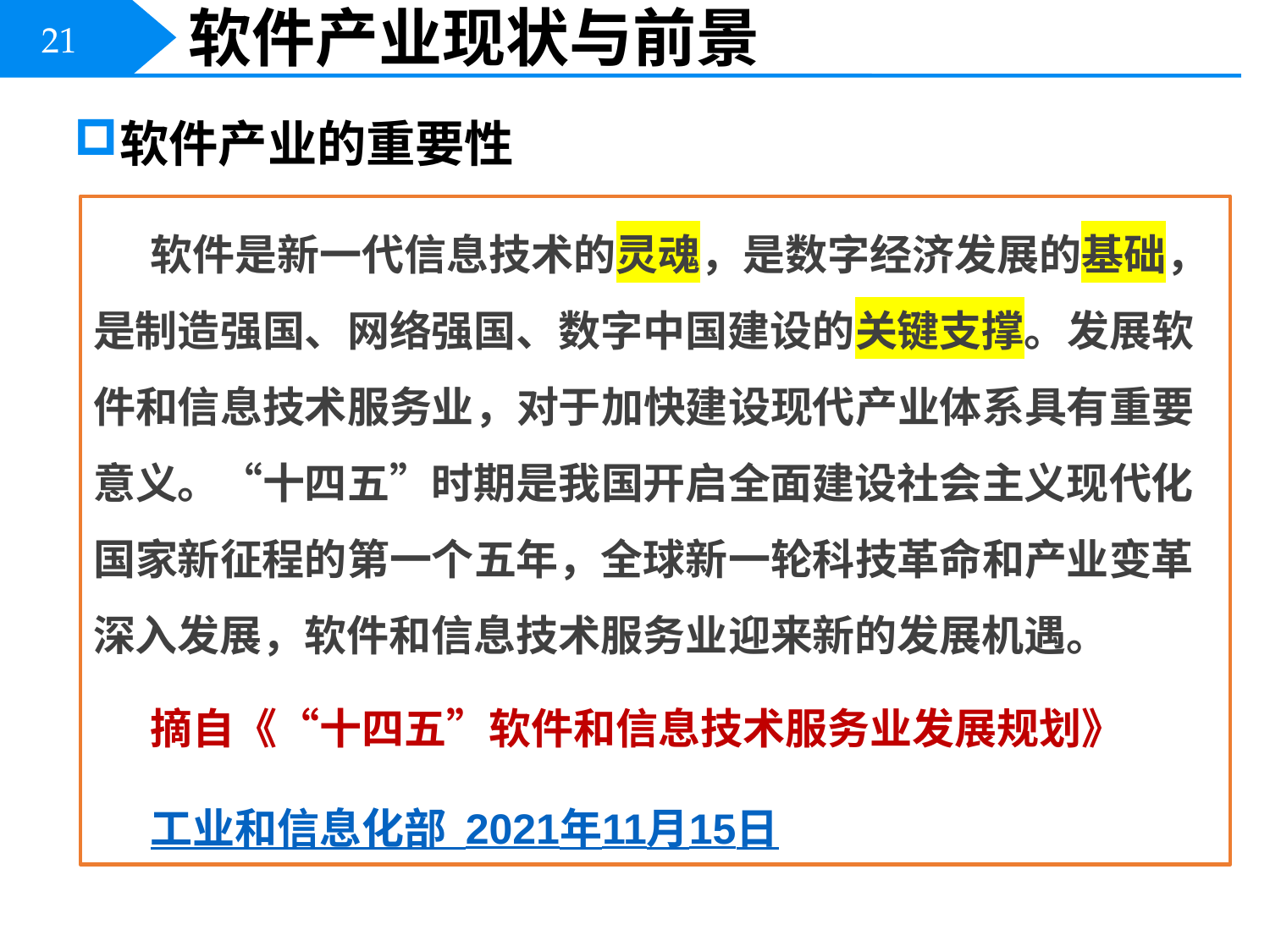

软件产业现状与前景
21
软件产业的重要性

软件是新一代信息技术的灵魂，是数字经济发展的基础，是制造强国、网络强国、数字中国建设的关键支撑。发展软件和信息技术服务业，对于加快建设现代产业体系具有重要意义。“十四五”时期是我国开启全面建设社会主义现代化国家新征程的第一个五年，全球新一轮科技革命和产业变革深入发展，软件和信息技术服务业迎来新的发展机遇。
摘自《“十四五”软件和信息技术服务业发展规划》
工业和信息化部  2021年11月15日